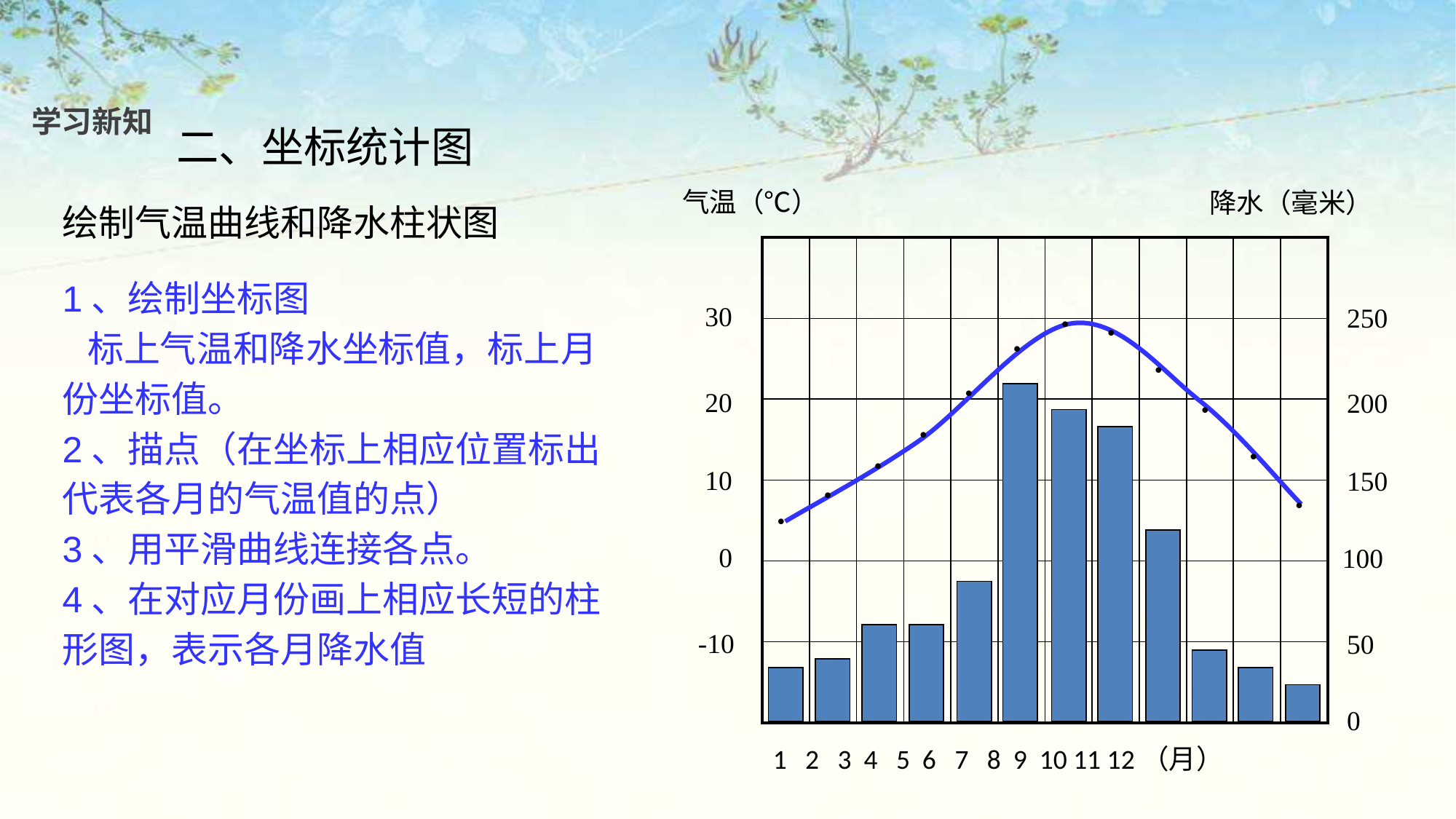

学习新知
二、坐标统计图
气温（℃）
30
20
10
  0
-10
降水（毫米）
250
200
150
 100
50
0
绘制气温曲线和降水柱状图
|  |  |  |  |  |  |  |  |  |  |  |  |
| --- | --- | --- | --- | --- | --- | --- | --- | --- | --- | --- | --- |
|  |  |  |  |  |  |  |  |  |  |  |  |
|  |  |  |  |  |  |  |  |  |  |  |  |
|  |  |  |  |  |  |  |  |  |  |  |  |
|  |  |  |  |  |  |  |  |  |  |  |  |
|  |  |  |  |  |  |  |  |  |  |  |  |
1、绘制坐标图
  标上气温和降水坐标值，标上月份坐标值。
2、描点（在坐标上相应位置标出代表各月的气温值的点）
3、用平滑曲线连接各点。
4、在对应月份画上相应长短的柱形图，表示各月降水值
●

●
●
●

●
●

●
●
●
●
●
●

1   2   3  4   5  6   7   8  9  10 11 12（月）